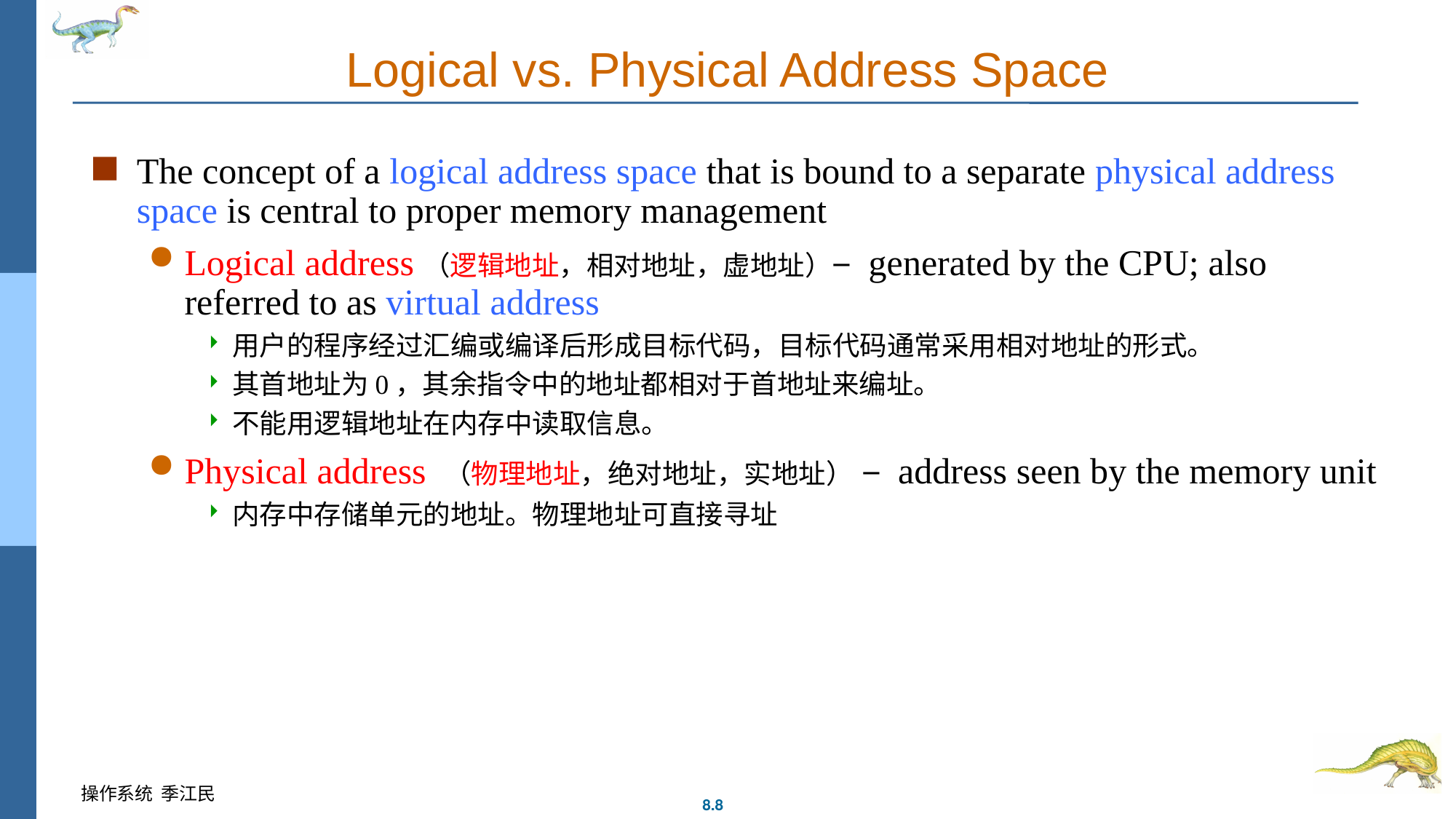

# Logical vs. Physical Address Space
The concept of a logical address space that is bound to a separate physical address space is central to proper memory management
Logical address（逻辑地址，相对地址，虚地址）– generated by the CPU; also referred to as virtual address
用户的程序经过汇编或编译后形成目标代码，目标代码通常采用相对地址的形式。
其首地址为0，其余指令中的地址都相对于首地址来编址。
不能用逻辑地址在内存中读取信息。
Physical address （物理地址，绝对地址，实地址） – address seen by the memory unit
内存中存储单元的地址。物理地址可直接寻址